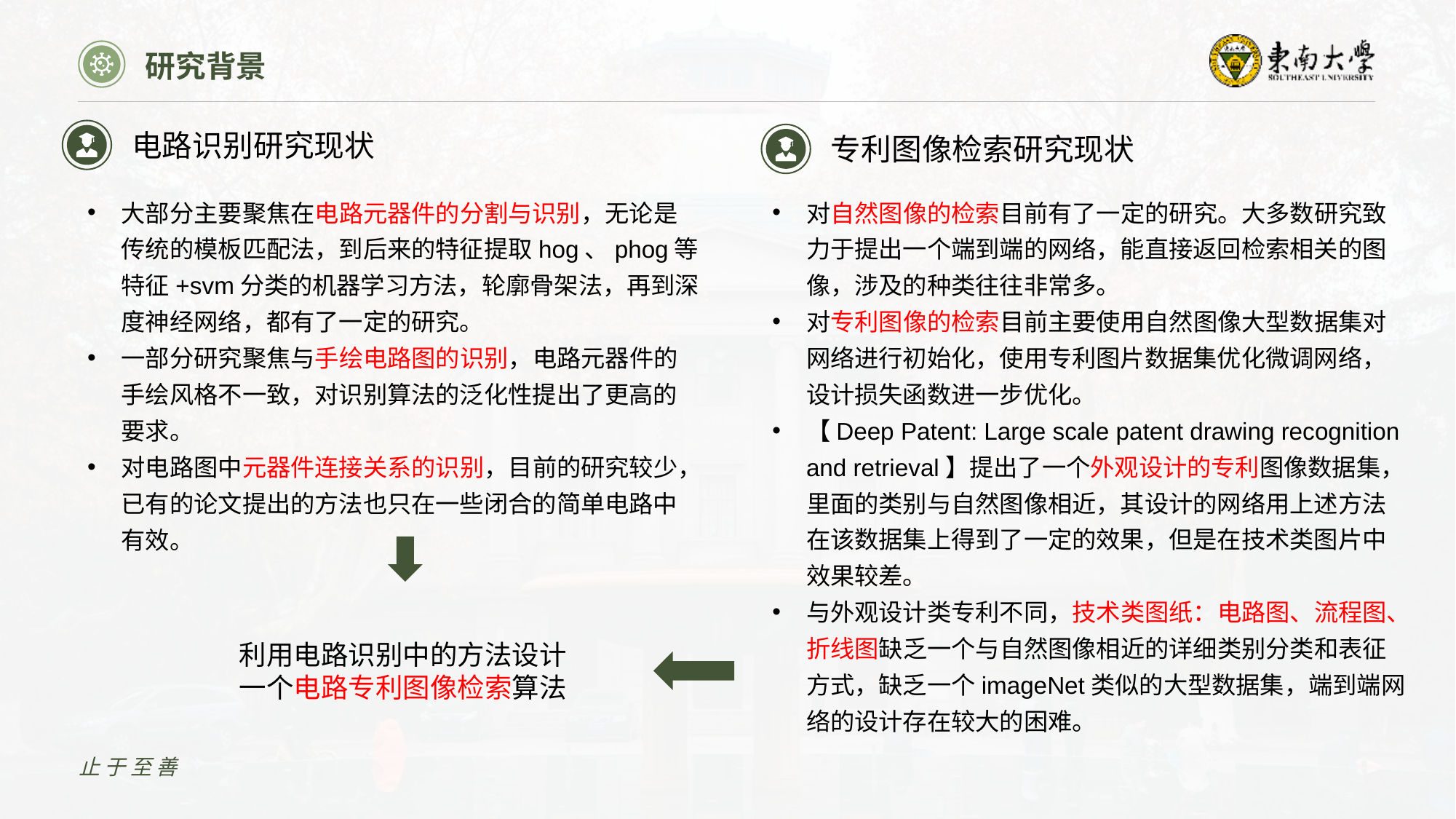

研究背景

电路识别研究现状

专利图像检索研究现状
大部分主要聚焦在电路元器件的分割与识别，无论是传统的模板匹配法，到后来的特征提取hog、phog等特征+svm分类的机器学习方法，轮廓骨架法，再到深度神经网络，都有了一定的研究。
一部分研究聚焦与手绘电路图的识别，电路元器件的手绘风格不一致，对识别算法的泛化性提出了更高的要求。
对电路图中元器件连接关系的识别，目前的研究较少，已有的论文提出的方法也只在一些闭合的简单电路中有效。

对自然图像的检索目前有了一定的研究。大多数研究致力于提出一个端到端的网络，能直接返回检索相关的图像，涉及的种类往往非常多。
对专利图像的检索目前主要使用自然图像大型数据集对网络进行初始化，使用专利图片数据集优化微调网络，设计损失函数进一步优化。
【Deep Patent: Large scale patent drawing recognition and retrieval】提出了一个外观设计的专利图像数据集，里面的类别与自然图像相近，其设计的网络用上述方法在该数据集上得到了一定的效果，但是在技术类图片中效果较差。
与外观设计类专利不同，技术类图纸：电路图、流程图、折线图缺乏一个与自然图像相近的详细类别分类和表征方式，缺乏一个imageNet类似的大型数据集，端到端网络的设计存在较大的困难。

利用电路识别中的方法设计一个电路专利图像检索算法

止于至善